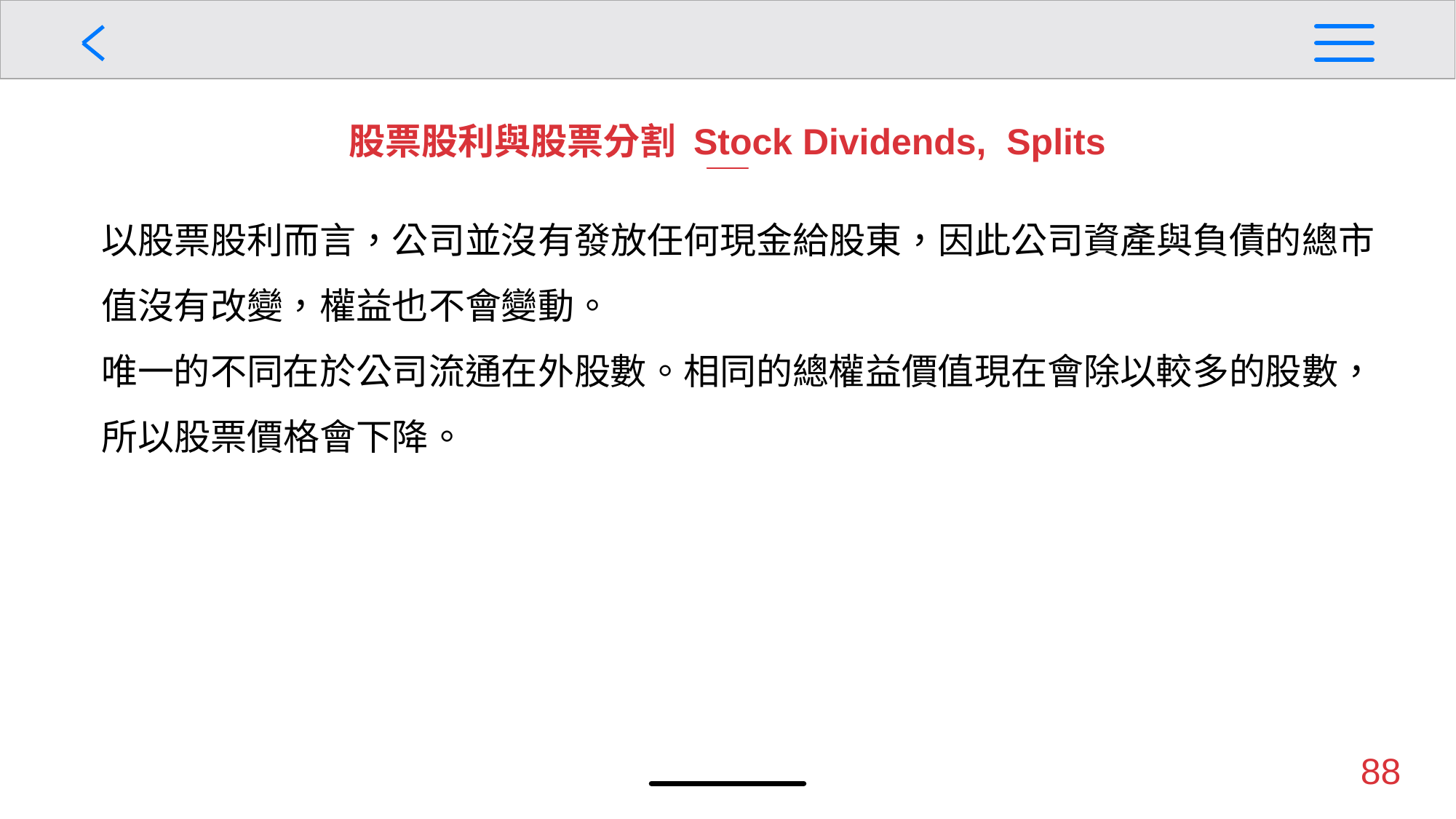

股票股利與股票分割 Stock Dividends,  Splits
以股票股利而言，公司並沒有發放任何現金給股東，因此公司資產與負債的總市值沒有改變，權益也不會變動。
唯一的不同在於公司流通在外股數。相同的總權益價值現在會除以較多的股數，所以股票價格會下降。
88